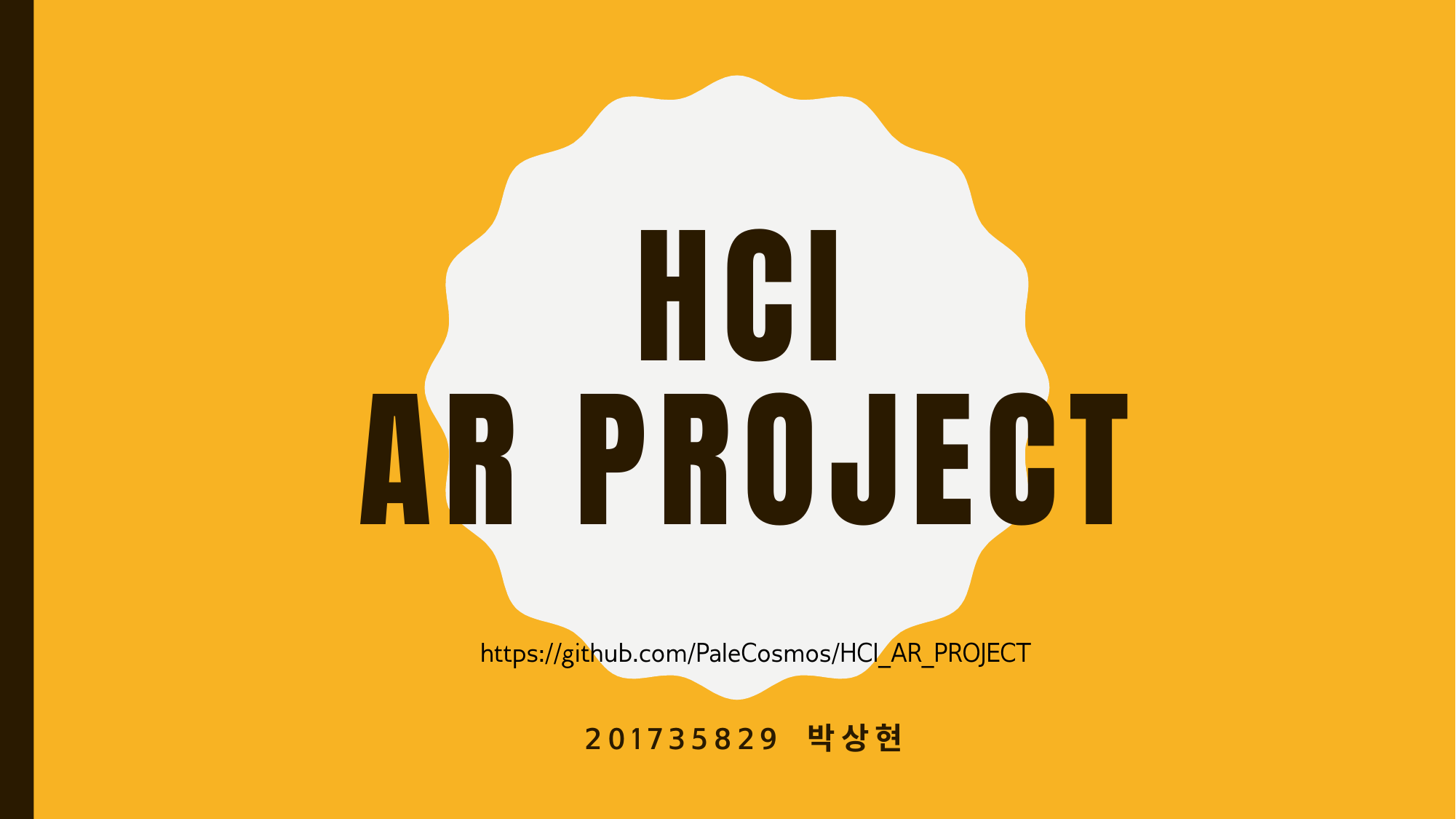

# HCI AR PROJECT
https://github.com/PaleCosmos/HCI_AR_PROJECT
201735829 박상현